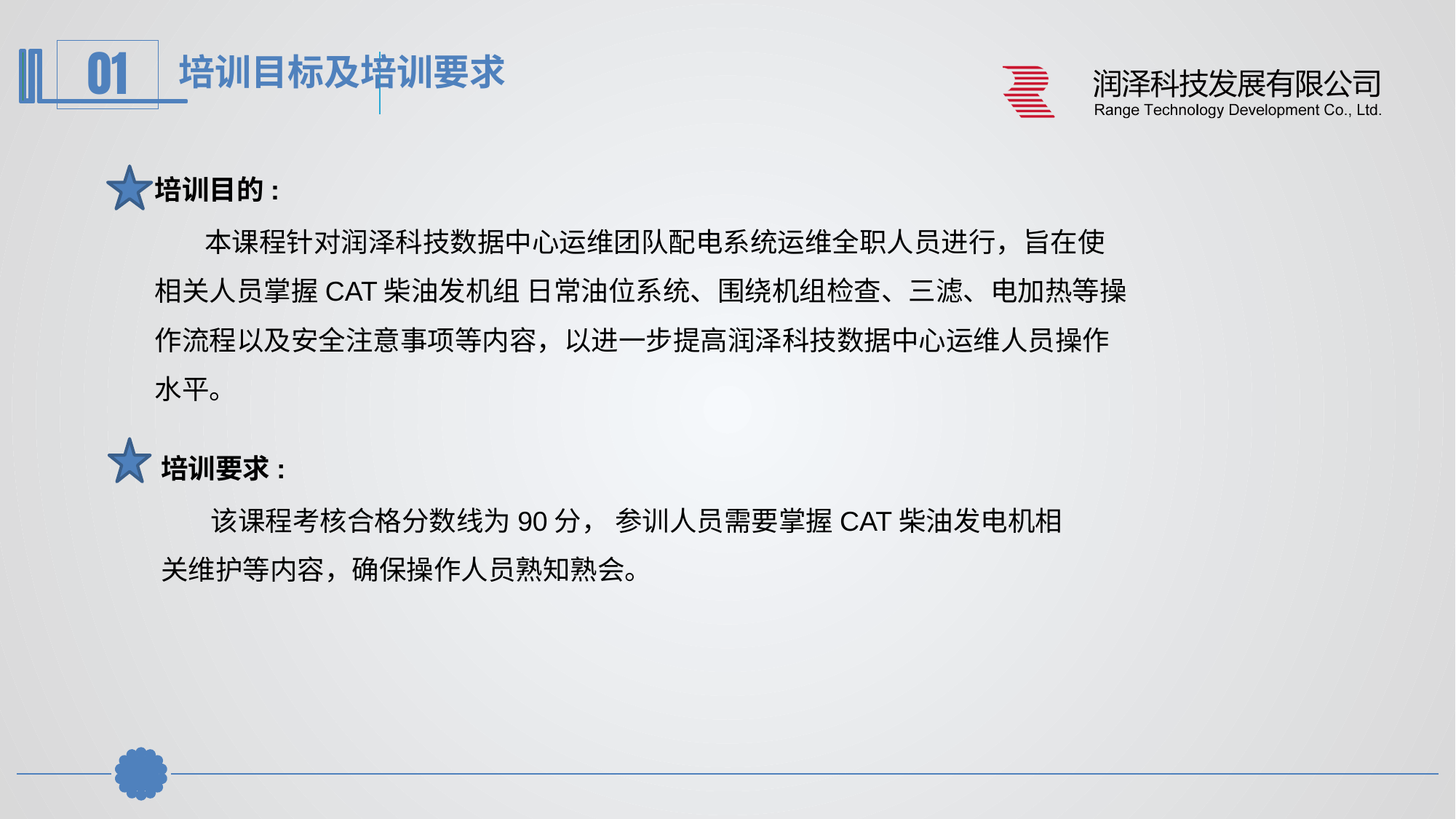

培训目标及培训要求
培训目的:
       本课程针对润泽科技数据中心运维团队配电系统运维全职人员进行，旨在使相关人员掌握CAT柴油发机组 日常油位系统、围绕机组检查、三滤、电加热等操作流程以及安全注意事项等内容，以进一步提高润泽科技数据中心运维人员操作水平。

培训要求:
       该课程考核合格分数线为90分， 参训人员需要掌握CAT柴油发电机相关维护等内容，确保操作人员熟知熟会。

3